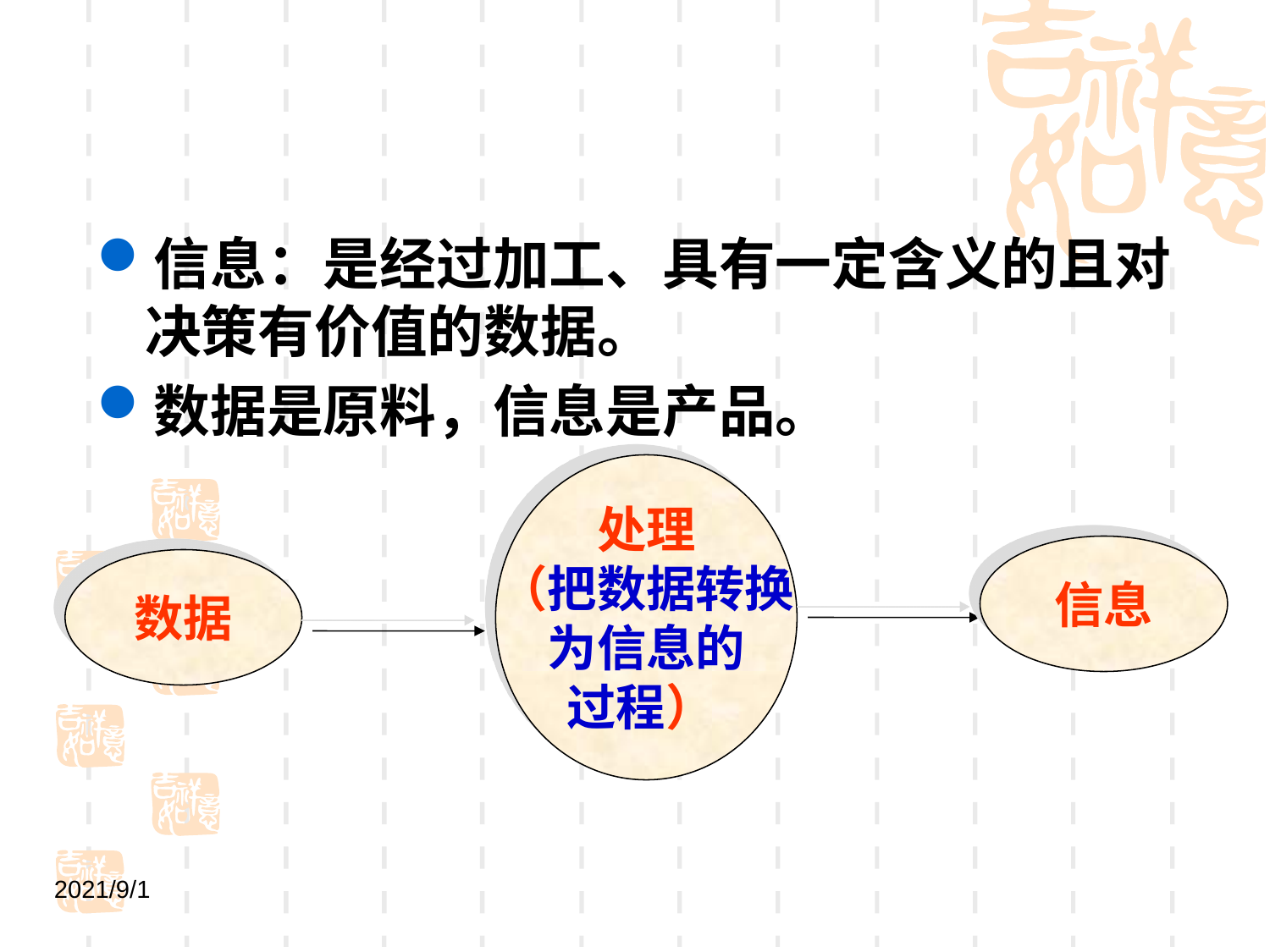

#
信息：是经过加工、具有一定含义的且对决策有价值的数据。
数据是原料，信息是产品。
处理
（把数据转换
为信息的
过程）
信息
数据

2021/9/1